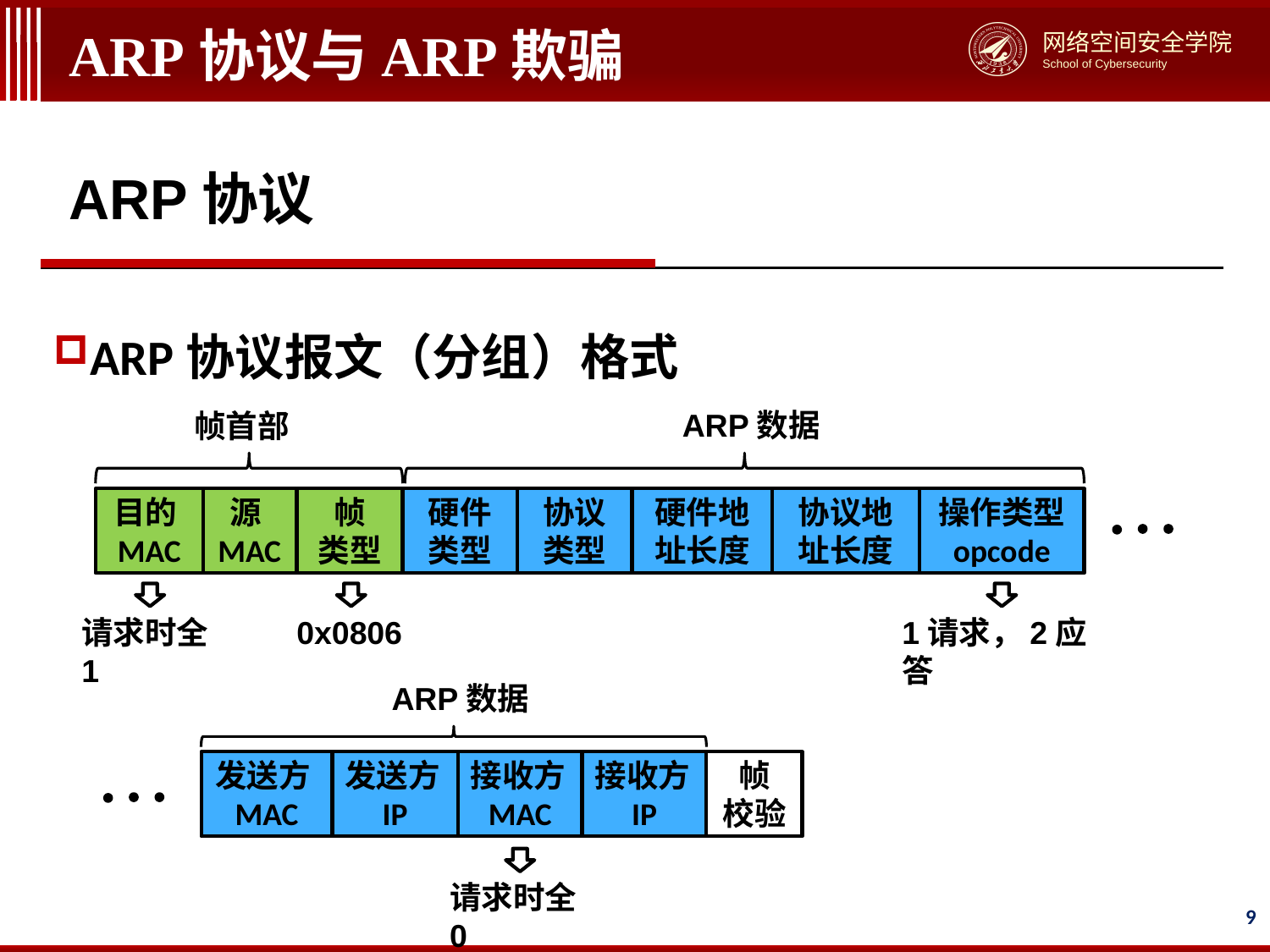

# ARP协议与ARP欺骗

ARP协议
ARP协议报文（分组）格式

ARP数据
帧首部

帧
类型
硬件类型
硬件地址长度
协议地址长度
操作类型
opcode
源MAC
协议类型
目的MAC

请求时全1
0x0806
1请求，2应答
ARP数据
发送方MAC
发送方IP
接收方MAC
接收方IP
帧
校验

请求时全0